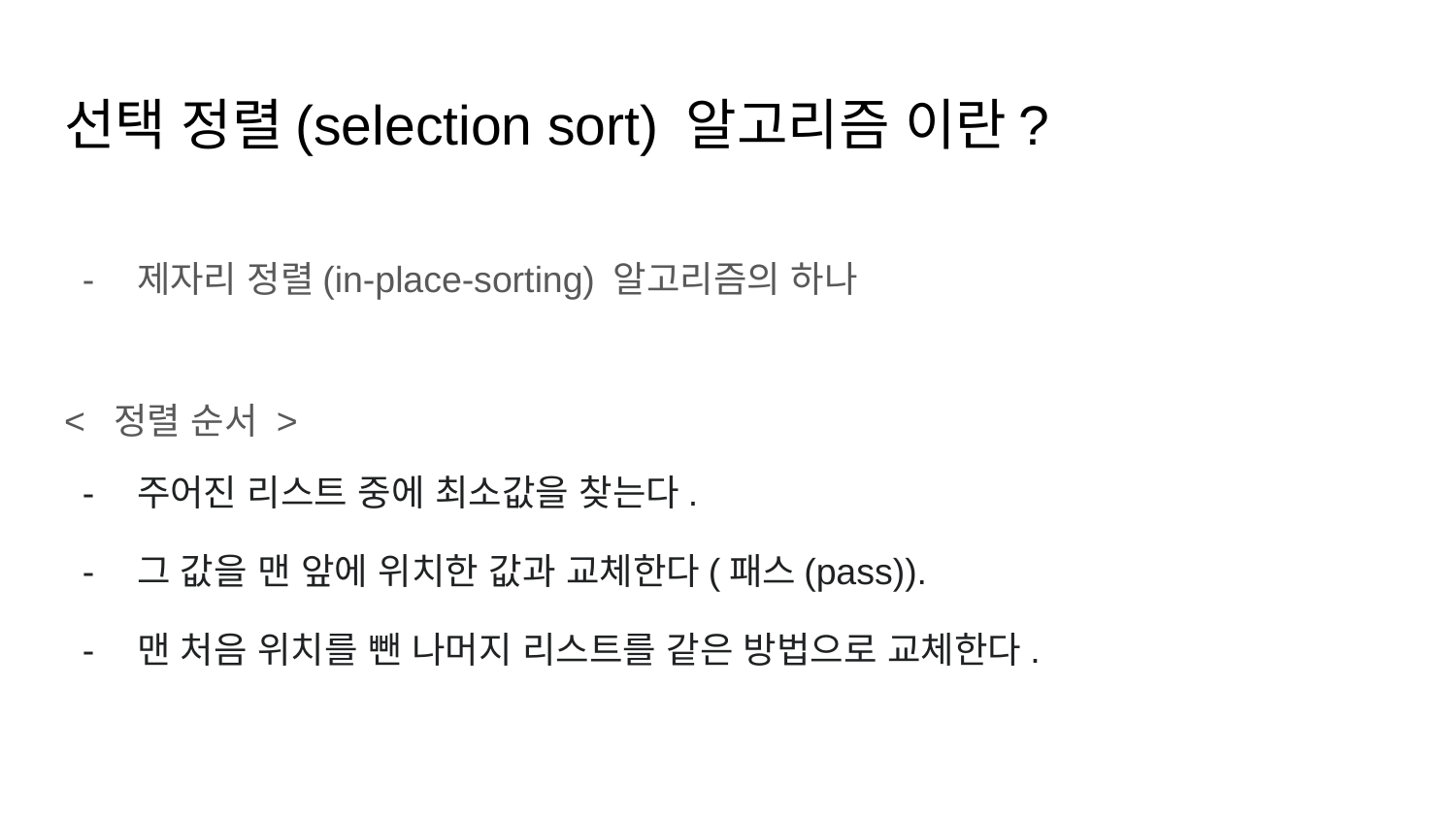

# 선택 정렬(selection sort) 알고리즘 이란?
제자리 정렬(in-place-sorting) 알고리즘의 하나

<  정렬 순서 >
주어진 리스트 중에 최소값을 찾는다.

그 값을 맨 앞에 위치한 값과 교체한다(패스(pass)).

맨 처음 위치를 뺀 나머지 리스트를 같은 방법으로 교체한다.